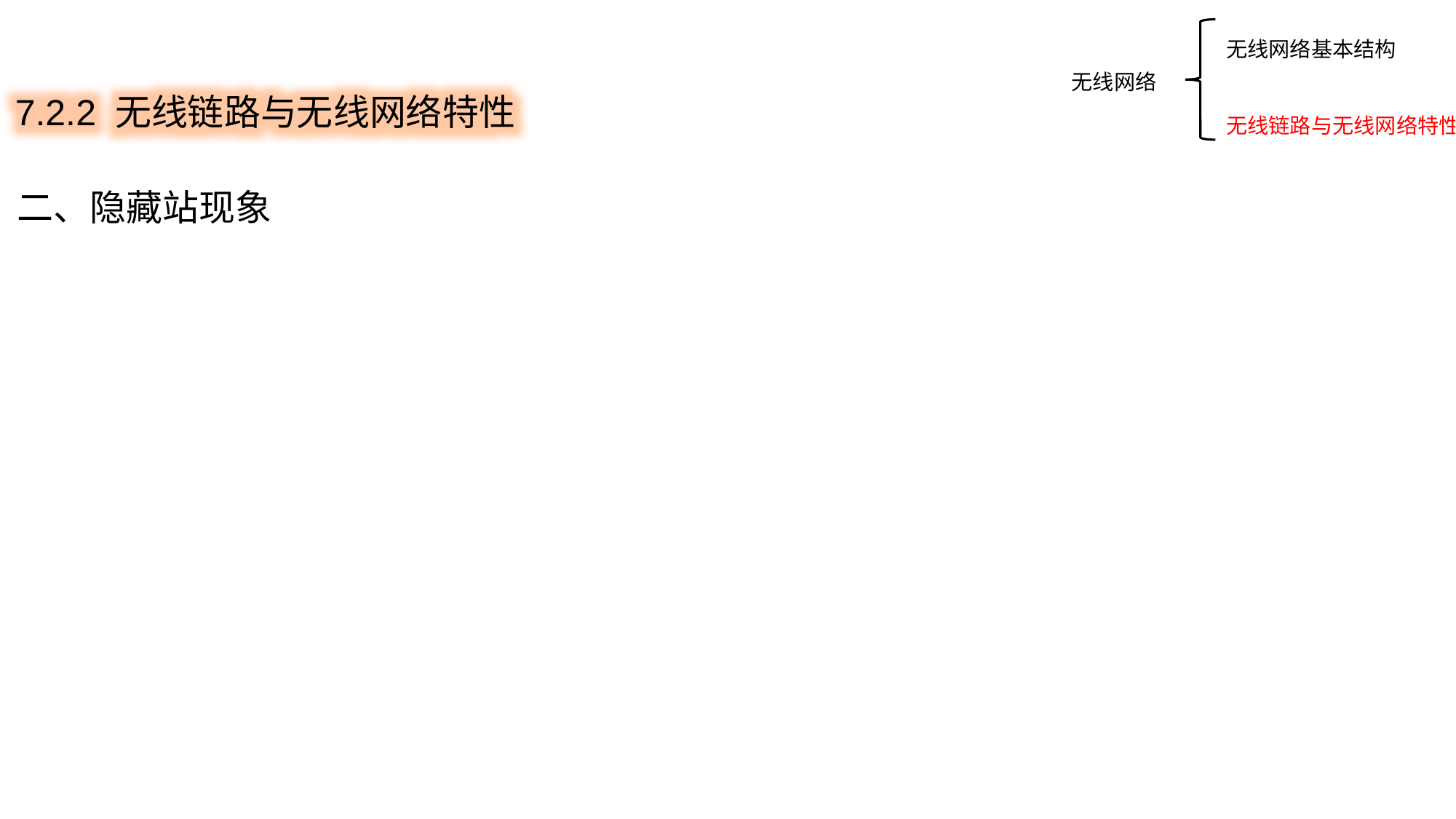

无线网络基本结构

无线链路与无线网络特性

7.2.2 无线链路与无线网络特性
无线网络
二、隐藏站现象